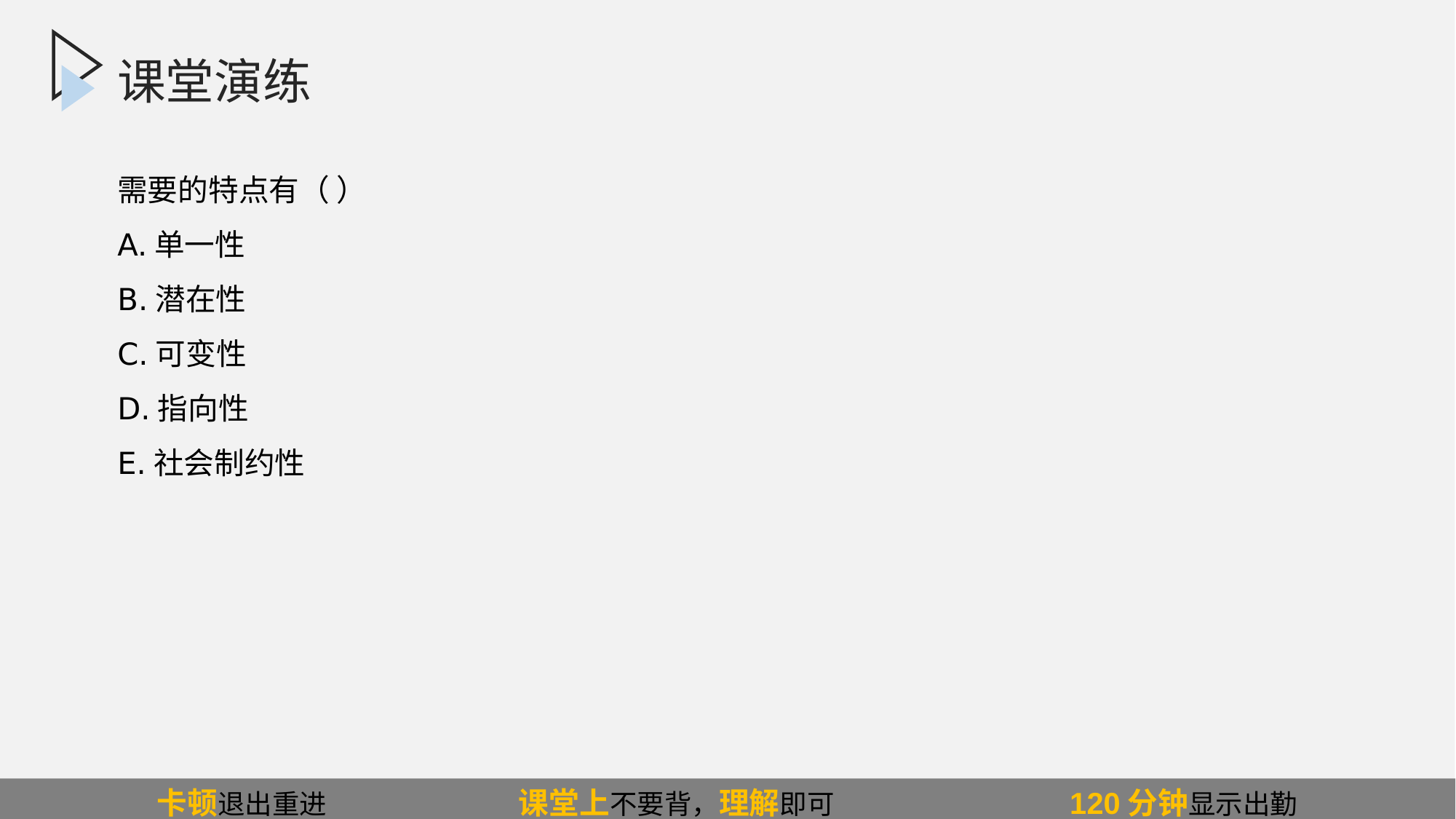

课堂演练
需要的特点有（ ）
A.单一性
B.潜在性
C.可变性
D.指向性
E.社会制约性